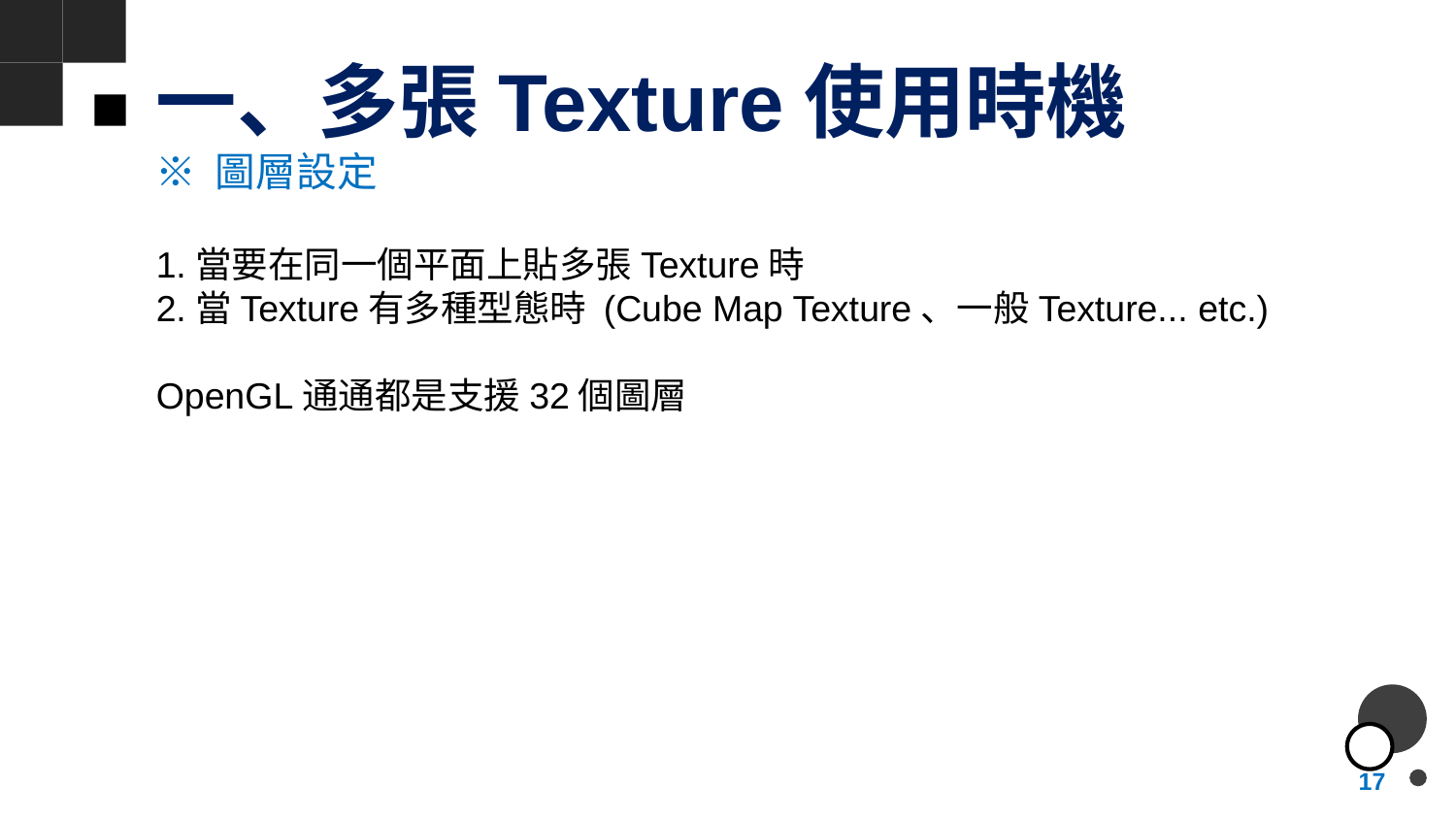

# 一、多張Texture使用時機
※ 圖層設定
1.當要在同一個平面上貼多張Texture時
2.當Texture有多種型態時 (Cube Map Texture、一般Texture... etc.)

OpenGL通通都是支援32個圖層

17